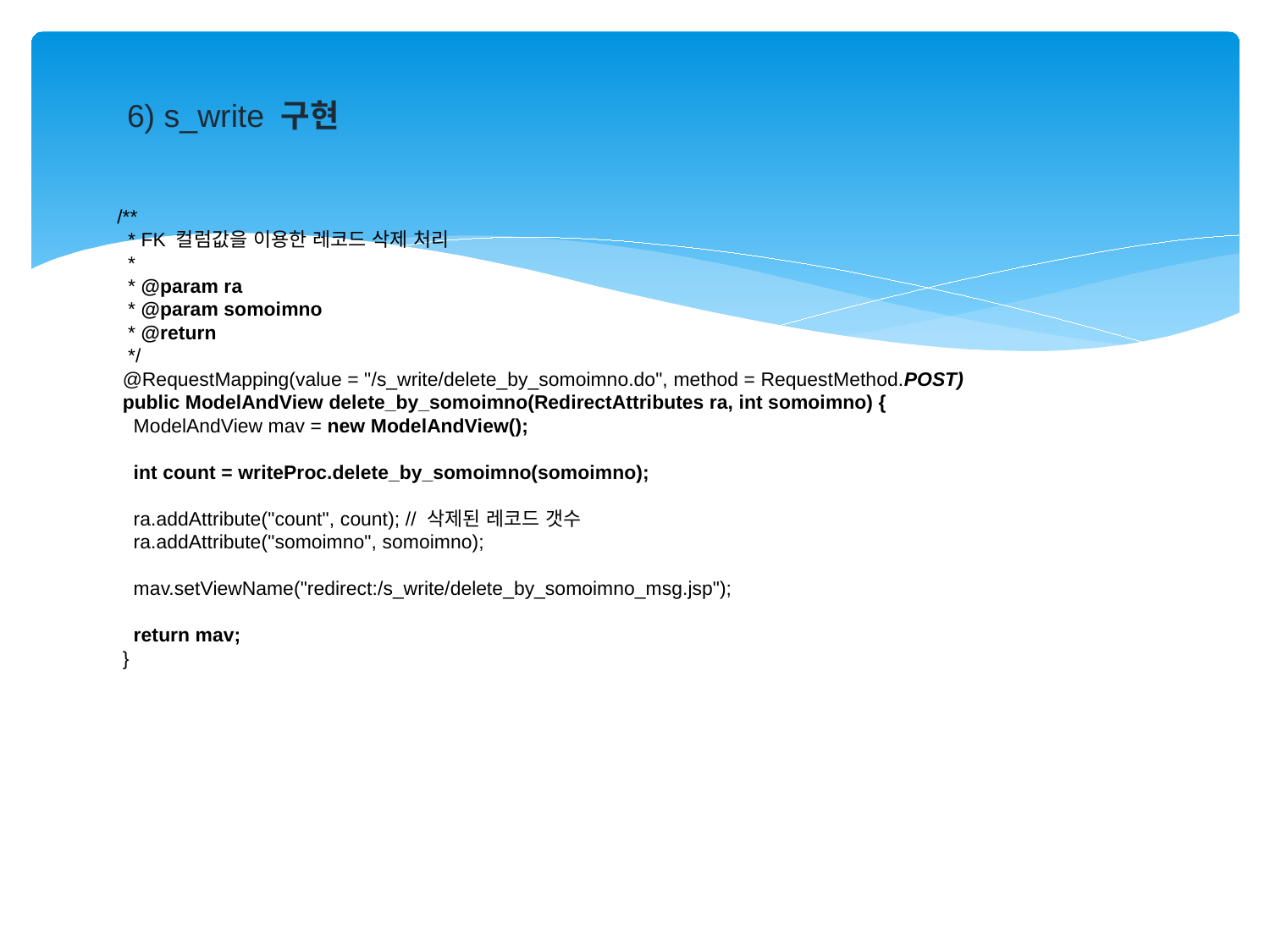

6) s_write 구현
 /**
   * FK 컬럼값을 이용한 레코드 삭제 처리
   *
   * @param ra
   * @param somoimno
   * @return
   */
  @RequestMapping(value = "/s_write/delete_by_somoimno.do", method = RequestMethod.POST)
  public ModelAndView delete_by_somoimno(RedirectAttributes ra, int somoimno) {
    ModelAndView mav = new ModelAndView();

    int count = writeProc.delete_by_somoimno(somoimno);

    ra.addAttribute("count", count); // 삭제된 레코드 갯수
    ra.addAttribute("somoimno", somoimno);

    mav.setViewName("redirect:/s_write/delete_by_somoimno_msg.jsp");

    return mav;
  }